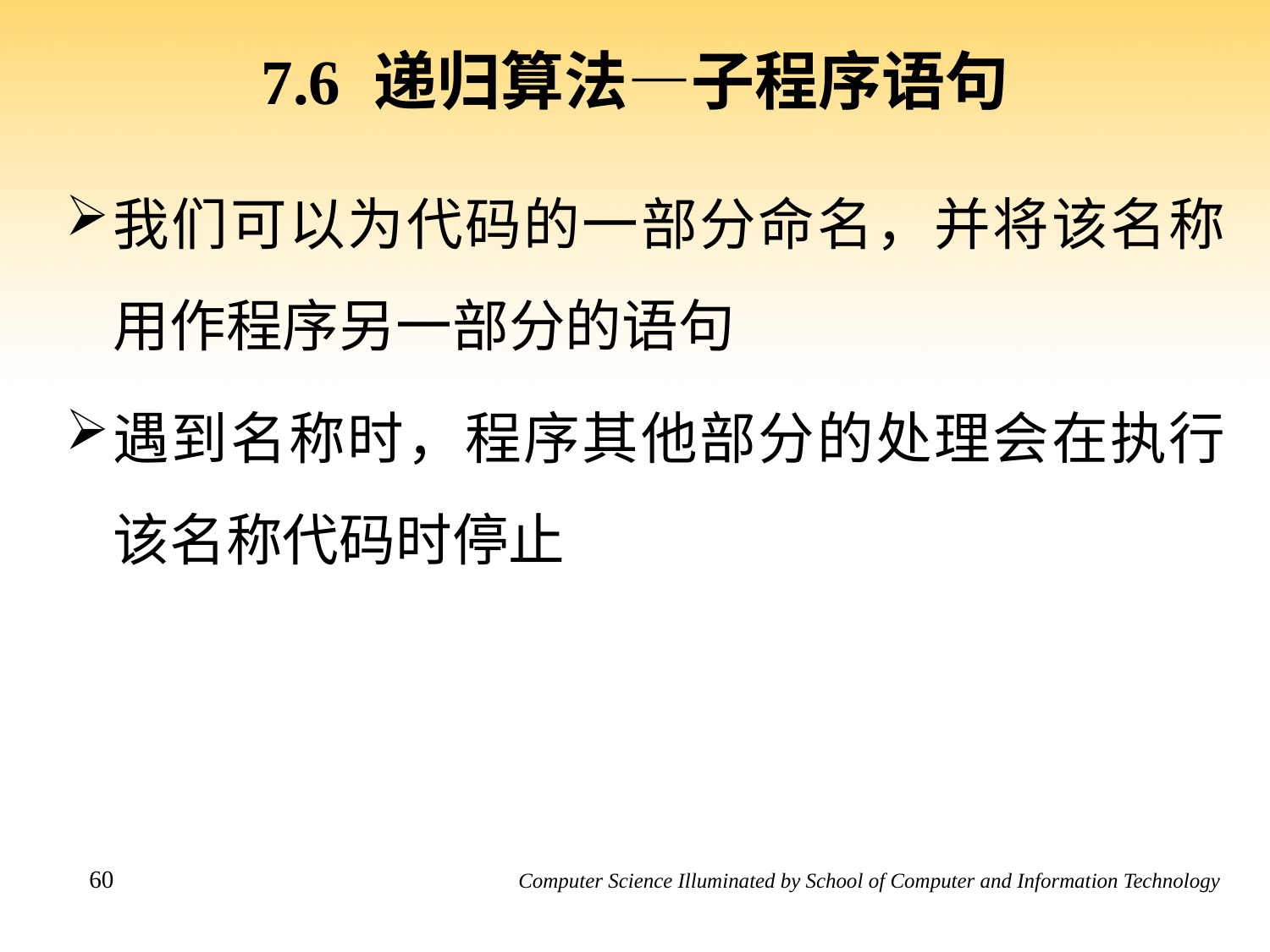

# 7.6 递归算法—子程序语句
我们可以为代码的一部分命名，并将该名称用作程序另一部分的语句
遇到名称时，程序其他部分的处理会在执行该名称代码时停止
60